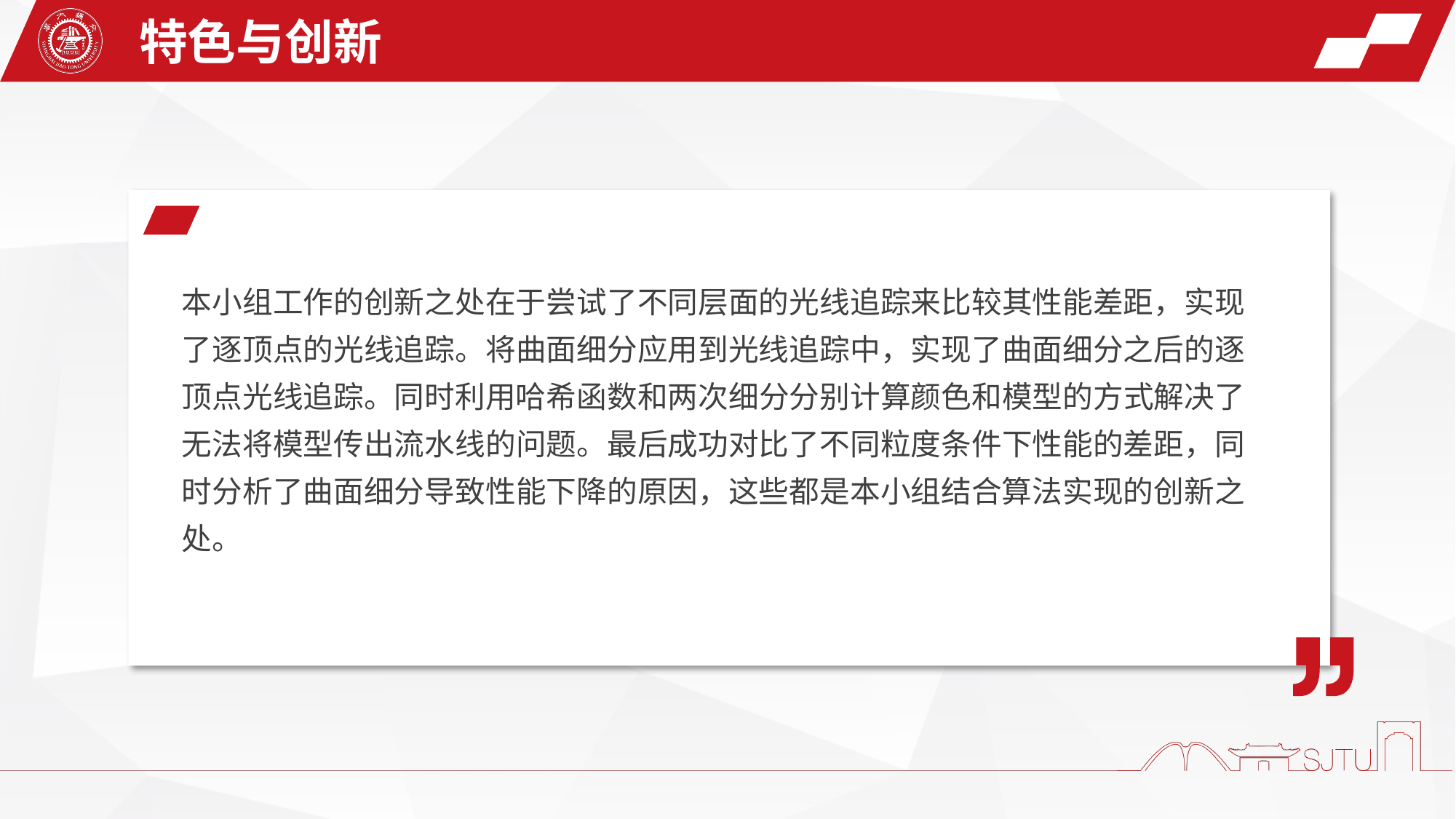

特色与创新

本小组工作的创新之处在于尝试了不同层面的光线追踪来比较其性能差距，实现了逐顶点的光线追踪。将曲面细分应用到光线追踪中，实现了曲面细分之后的逐顶点光线追踪。同时利用哈希函数和两次细分分别计算颜色和模型的方式解决了无法将模型传出流水线的问题。最后成功对比了不同粒度条件下性能的差距，同时分析了曲面细分导致性能下降的原因，这些都是本小组结合算法实现的创新之处。